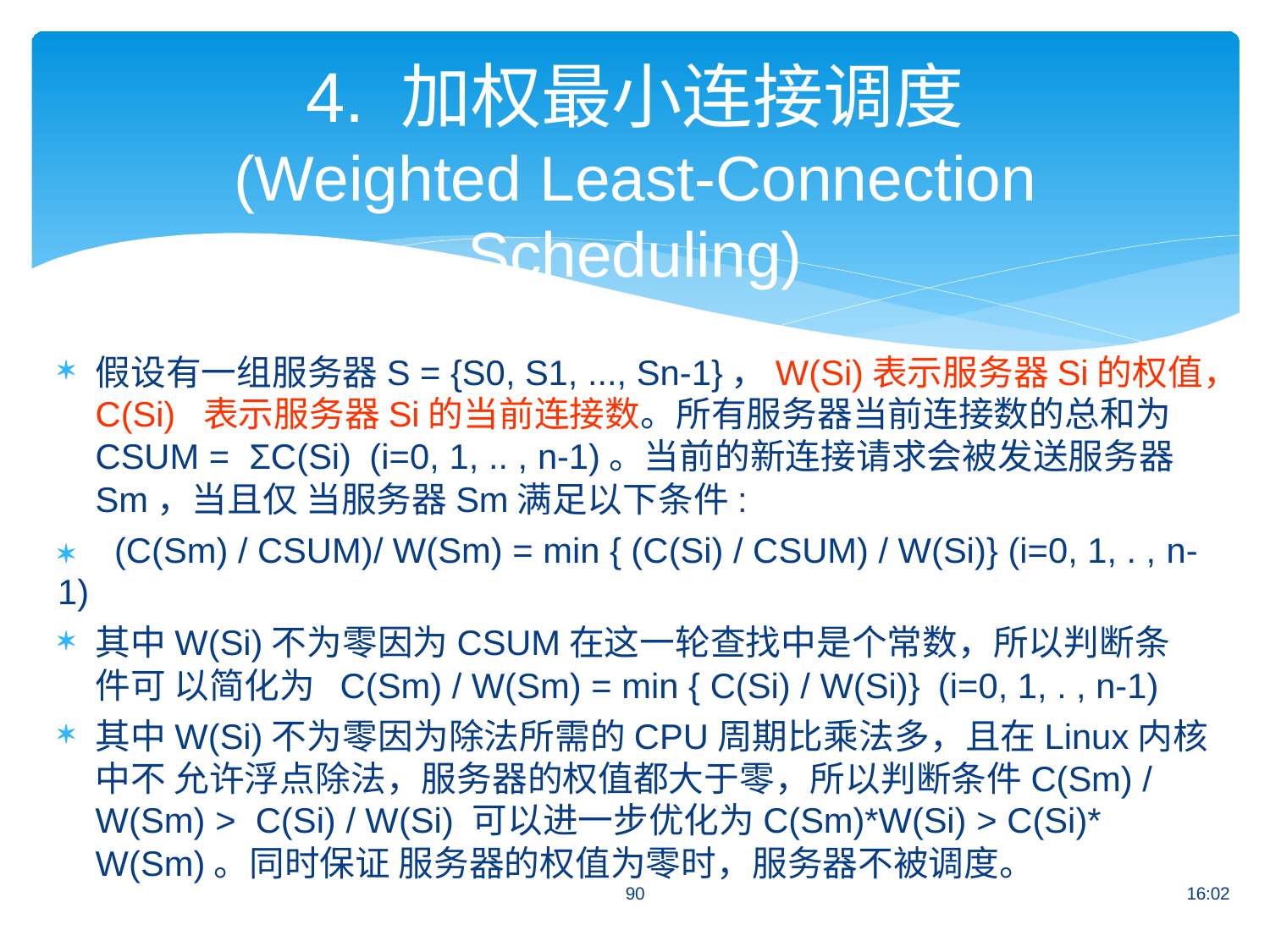

# 4. 加权最小连接调度
(Weighted Least-Connection Scheduling)

假设有一组服务器S = {S0, S1, ..., Sn-1}，W(Si)表示服务器Si的权值，C(Si)  表示服务器Si的当前连接数。所有服务器当前连接数的总和为CSUM =  ΣC(Si) (i=0, 1, .. , n-1)。当前的新连接请求会被发送服务器Sm，当且仅 当服务器Sm满足以下条件:
∗	(C(Sm) / CSUM)/ W(Sm) = min { (C(Si) / CSUM) / W(Si)} (i=0, 1, . , n-1)
其中W(Si)不为零因为CSUM在这一轮查找中是个常数，所以判断条件可 以简化为 C(Sm) / W(Sm) = min { C(Si) / W(Si)} (i=0, 1, . , n-1)
其中W(Si)不为零因为除法所需的CPU周期比乘法多，且在Linux内核中不 允许浮点除法，服务器的权值都大于零，所以判断条件C(Sm) / W(Sm) >  C(Si) / W(Si) 可以进一步优化为C(Sm)*W(Si) > C(Si)* W(Sm)。同时保证 服务器的权值为零时，服务器不被调度。
90
16:02